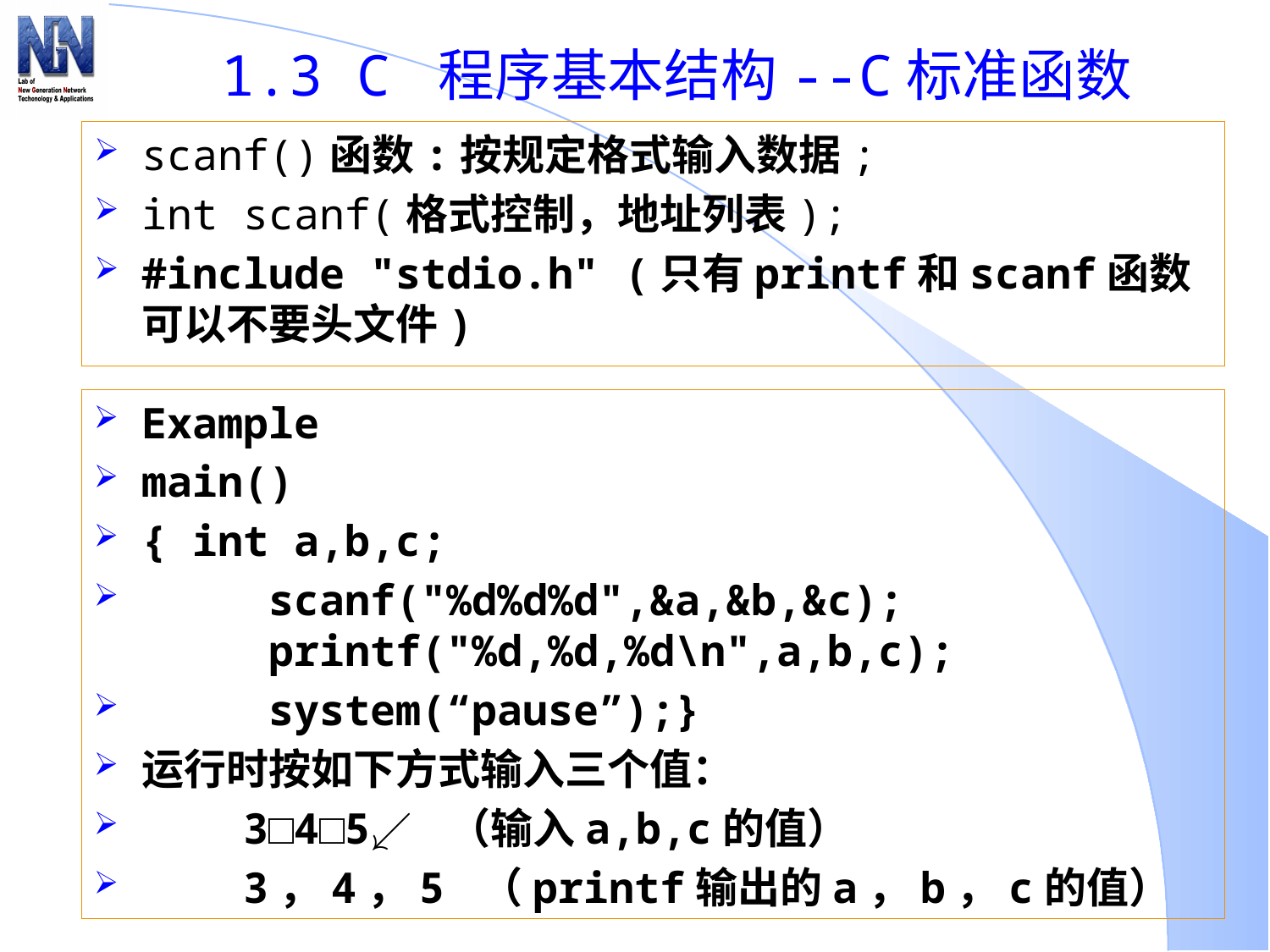

# 1.3 C 程序基本结构--C标准函数
scanf()函数:按规定格式输入数据;
int scanf(格式控制，地址列表);
#include "stdio.h" (只有printf和scanf函数可以不要头文件)
Example
main()
{ int a,b,c;
	scanf("%d%d%d",&a,&b,&c);                	printf("%d,%d,%d\n",a,b,c);
	system(“pause”);}
运行时按如下方式输入三个值：
    3□4□5↙ （输入a,b,c的值）
    3，4，5 （printf输出的a，b，c的值）